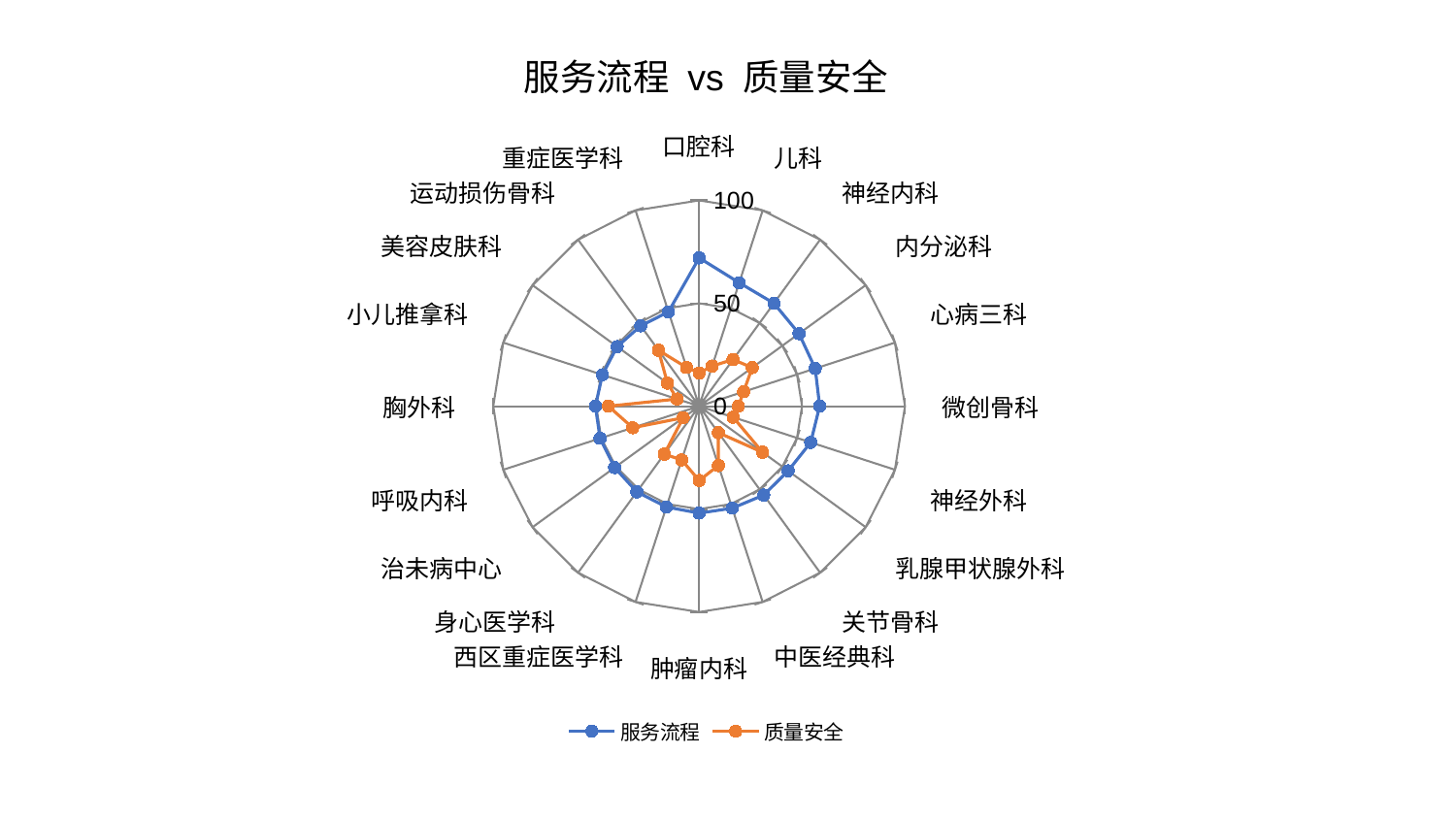

### Chart: 服务流程 vs 质量安全

| Category | 服务流程 | 质量安全 |
|---|---|---|
| 口腔科 | 72.06650300660205 | 16.121064913479326 |
| 儿科 | 63.0644415547862 | 20.50000517786045 |
| 神经内科 | 61.813598434654594 | 28.014150025660324 |
| 内分泌科 | 59.99562267547736 | 31.901691743958658 |
| 心病三科 | 59.317837750281186 | 22.730769866484653 |
| 微创骨科 | 58.565737665445106 | 19.08073090038848 |
| 神经外科 | 57.003136243526015 | 17.4066008366546 |
| 乳腺甲状腺外科 | 53.45619360568958 | 38.08709583033759 |
| 关节骨科 | 53.38901610240846 | 15.9129473124591 |
| 中医经典科 | 52.12048285874284 | 30.35028429620084 |
| 肿瘤内科 | 51.94967899684676 | 36.111715996243966 |
| 西区重症医学科 | 51.51414878051307 | 27.47159593514878 |
| 身心医学科 | 51.44787124449769 | 28.81797880507754 |
| 治未病中心 | 50.75302219730621 | 9.595735419264978 |
| 呼吸内科 | 50.58085438909234 | 33.9443648679642 |
| 胸外科 | 50.37189937336622 | 44.0624077213205 |
| 小儿推拿科 | 49.39914561045856 | 11.239034364305981 |
| 美容皮肤科 | 49.231804717610956 | 19.00155438994583 |
| 运动损伤骨科 | 48.26270642594781 | 33.602511241815975 |
| 重症医学科 | 48.209397511038084 | 19.798227623171897 |
58